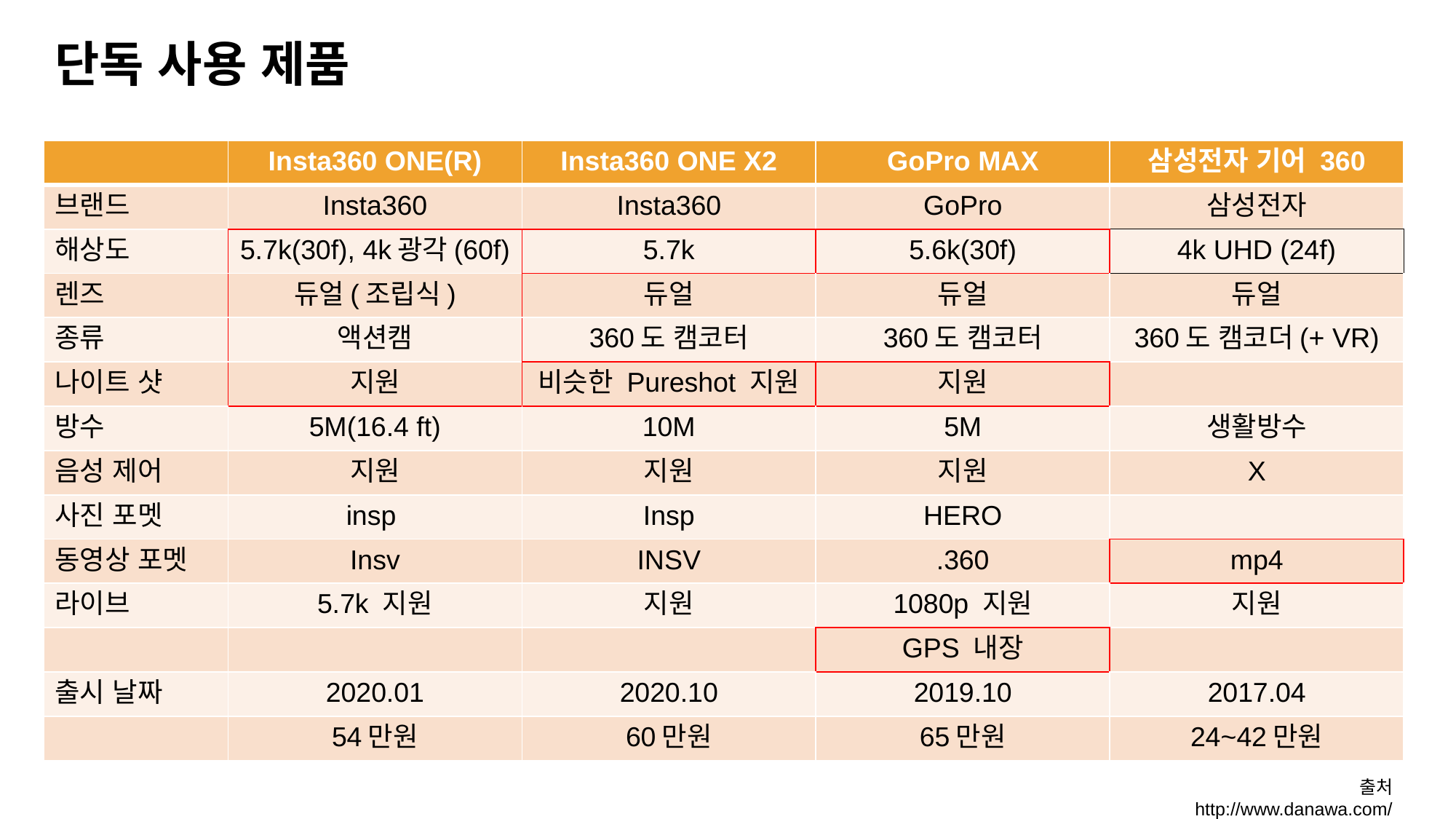

단독 사용 제품
|  | Insta360 ONE(R) | Insta360 ONE X2 | GoPro MAX | 삼성전자 기어 360 |
| --- | --- | --- | --- | --- |
| 브랜드 | Insta360 | Insta360 | GoPro | 삼성전자 |
| 해상도 | 5.7k(30f), 4k광각(60f) | 5.7k | 5.6k(30f) | 4k UHD (24f) |
| 렌즈 | 듀얼(조립식) | 듀얼 | 듀얼 | 듀얼 |
| 종류 | 액션캠 | 360도 캠코터 | 360도 캠코터 | 360도 캠코더(+ VR) |
| 나이트 샷 | 지원 | 비슷한 Pureshot 지원 | 지원 |  |
| 방수 | 5M(16.4 ft) | 10M | 5M | 생활방수 |
| 음성 제어 | 지원 | 지원 | 지원 | X |
| 사진 포멧 | insp | Insp | HERO |  |
| 동영상 포멧 | Insv | INSV | .360 | mp4 |
| 라이브 | 5.7k 지원 | 지원 | 1080p 지원 | 지원 |
|  |  |  | GPS 내장 |  |
| 출시 날짜 | 2020.01 | 2020.10 | 2019.10 | 2017.04 |
|  | 54만원 | 60만원 | 65만원 | 24~42만원 |
출처 http://www.danawa.com/